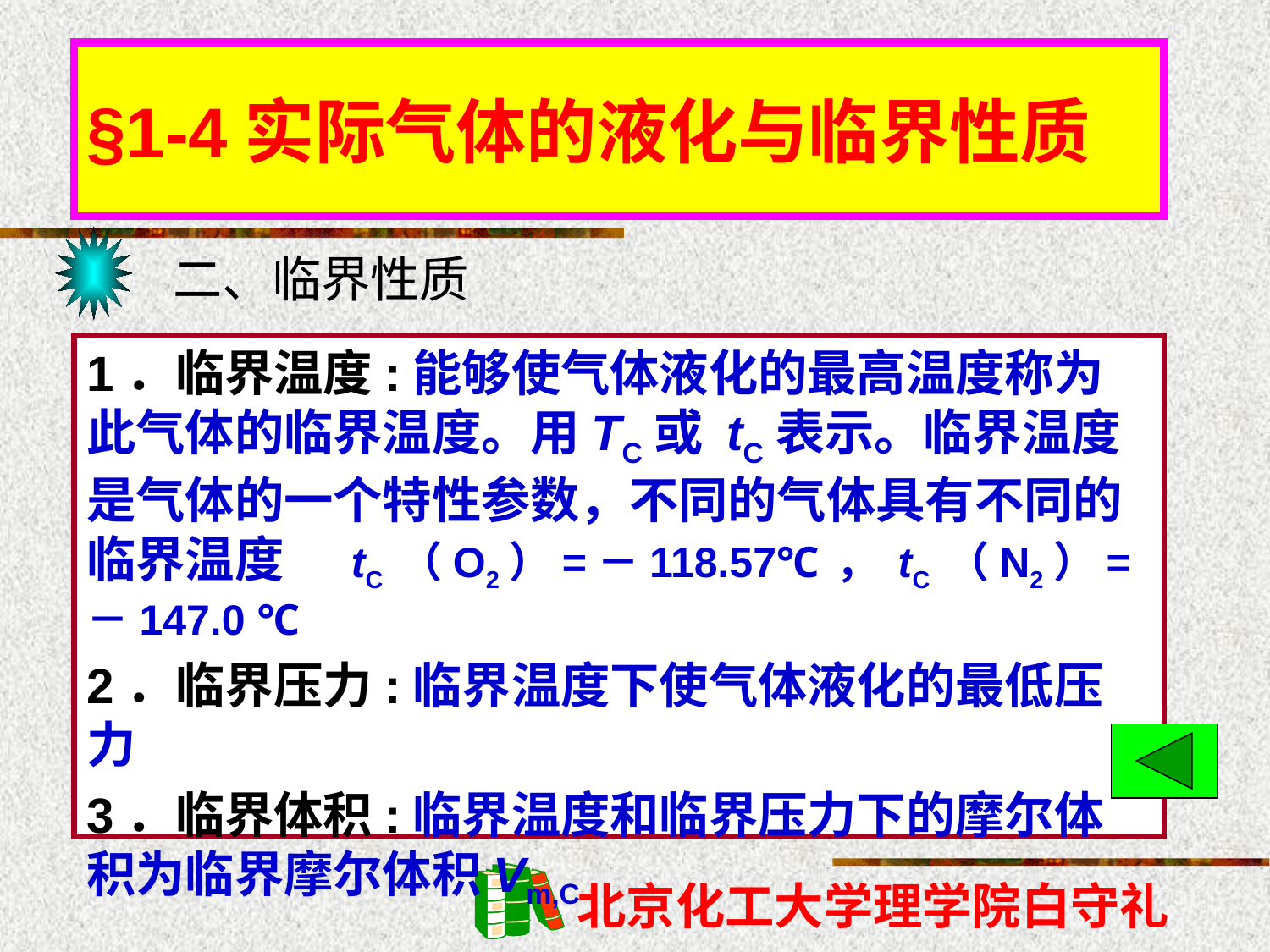

# §1-4实际气体的液化与临界性质

二、临界性质
1．临界温度:能够使气体液化的最高温度称为此气体的临界温度。用TC或 tC表示。临界温度是气体的一个特性参数，不同的气体具有不同的临界温度      tC （O2）=－118.57℃， tC （N2）= －147.0 ℃
2．临界压力:临界温度下使气体液化的最低压力
3．临界体积:临界温度和临界压力下的摩尔体积为临界摩尔体积Vm,C